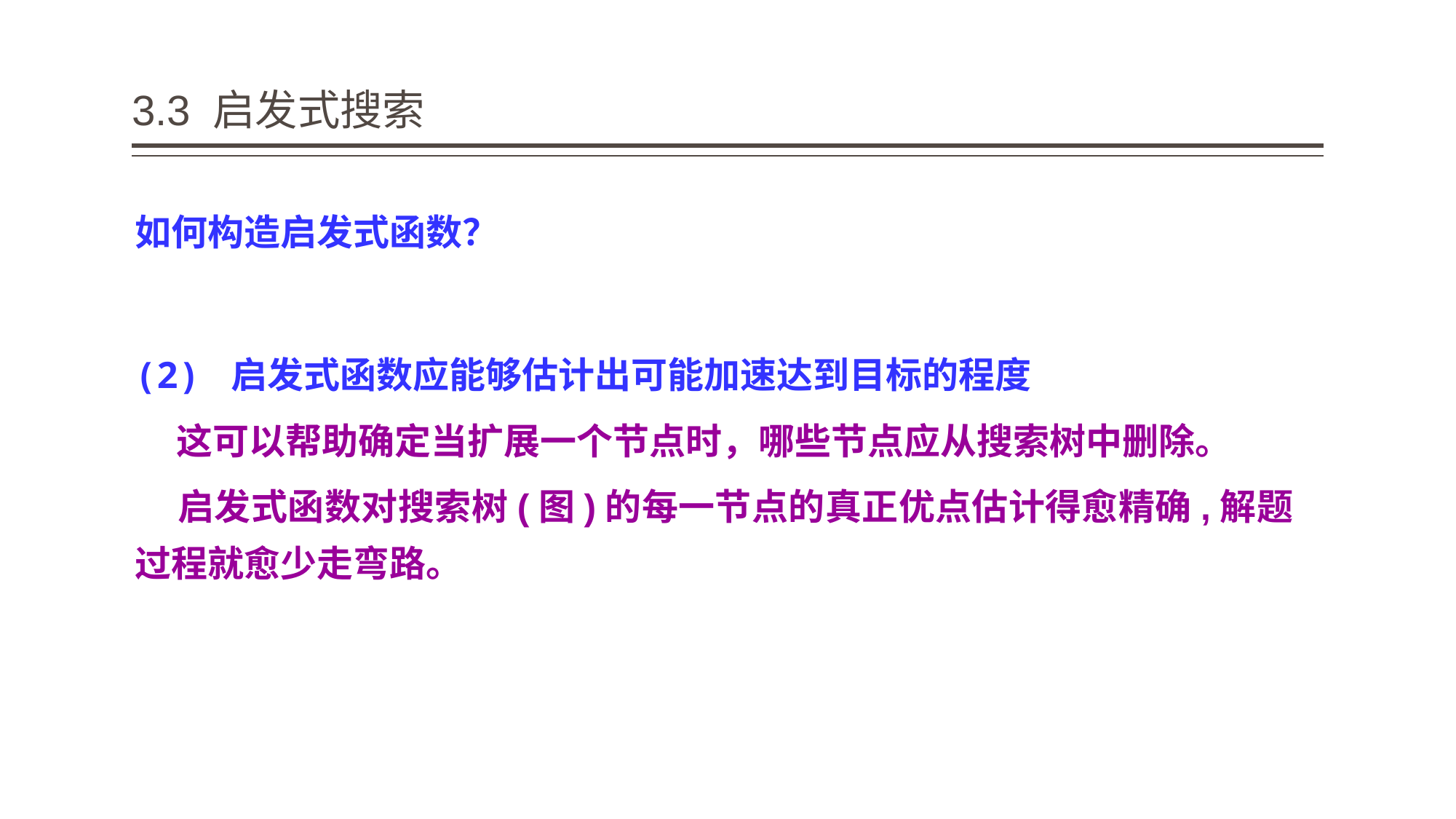

# 3.3 启发式搜索
如何构造启发式函数？

(2) 启发式函数应能够估计出可能加速达到目标的程度
    这可以帮助确定当扩展一个节点时，哪些节点应从搜索树中删除。
    启发式函数对搜索树(图)的每一节点的真正优点估计得愈精确,解题过程就愈少走弯路。